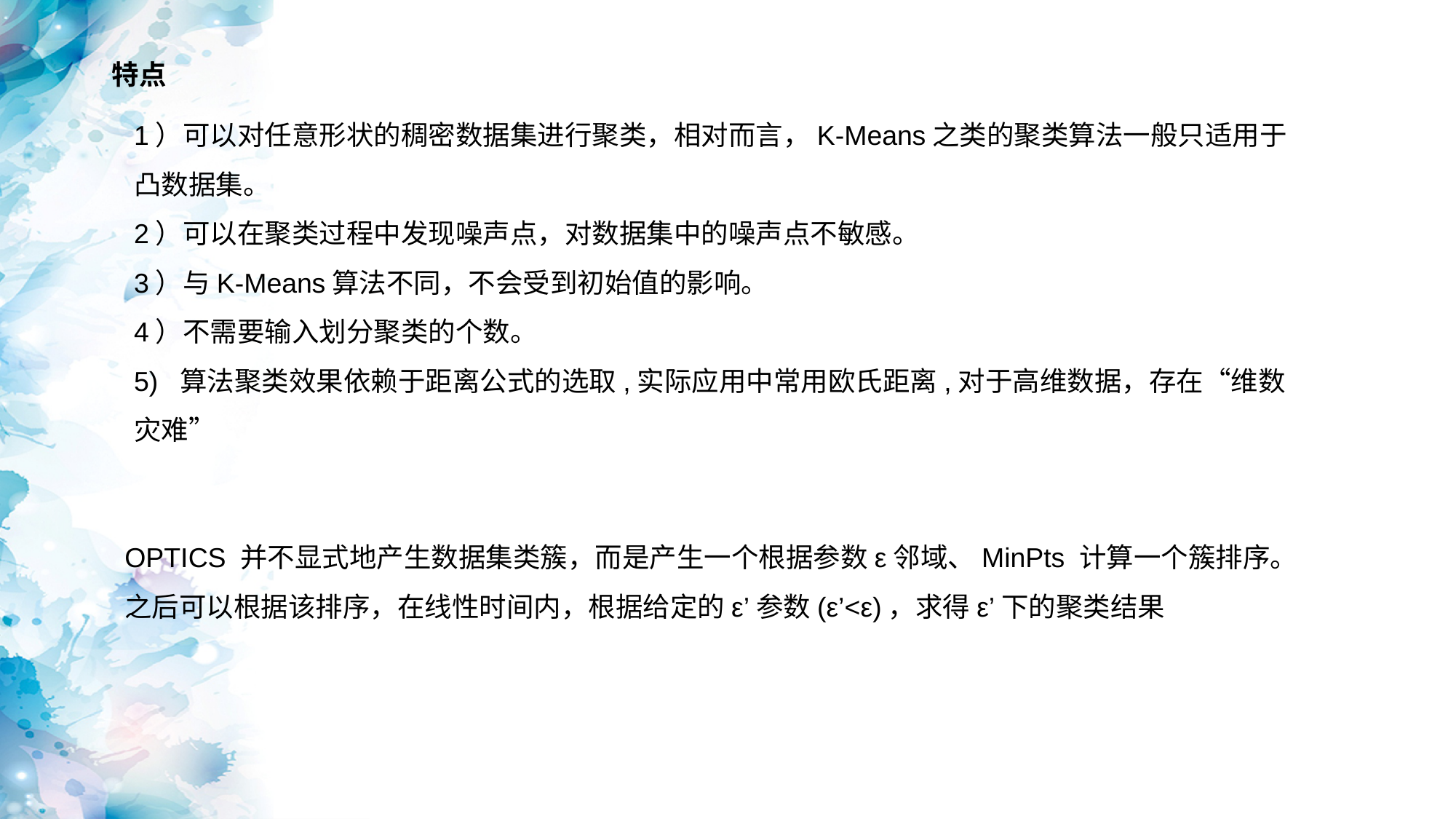

特点
1）可以对任意形状的稠密数据集进行聚类，相对而言，K-Means之类的聚类算法一般只适用于凸数据集。
2）可以在聚类过程中发现噪声点，对数据集中的噪声点不敏感。
3）与K-Means算法不同，不会受到初始值的影响。
4）不需要输入划分聚类的个数。
5)  算法聚类效果依赖于距离公式的选取,实际应用中常用欧氏距离,对于高维数据，存在“维数灾难”
OPTICS 并不显式地产生数据集类簇，而是产生一个根据参数ε邻域、MinPts 计算一个簇排序。
之后可以根据该排序，在线性时间内，根据给定的ε’参数(ε’<ε)，求得ε’下的聚类结果